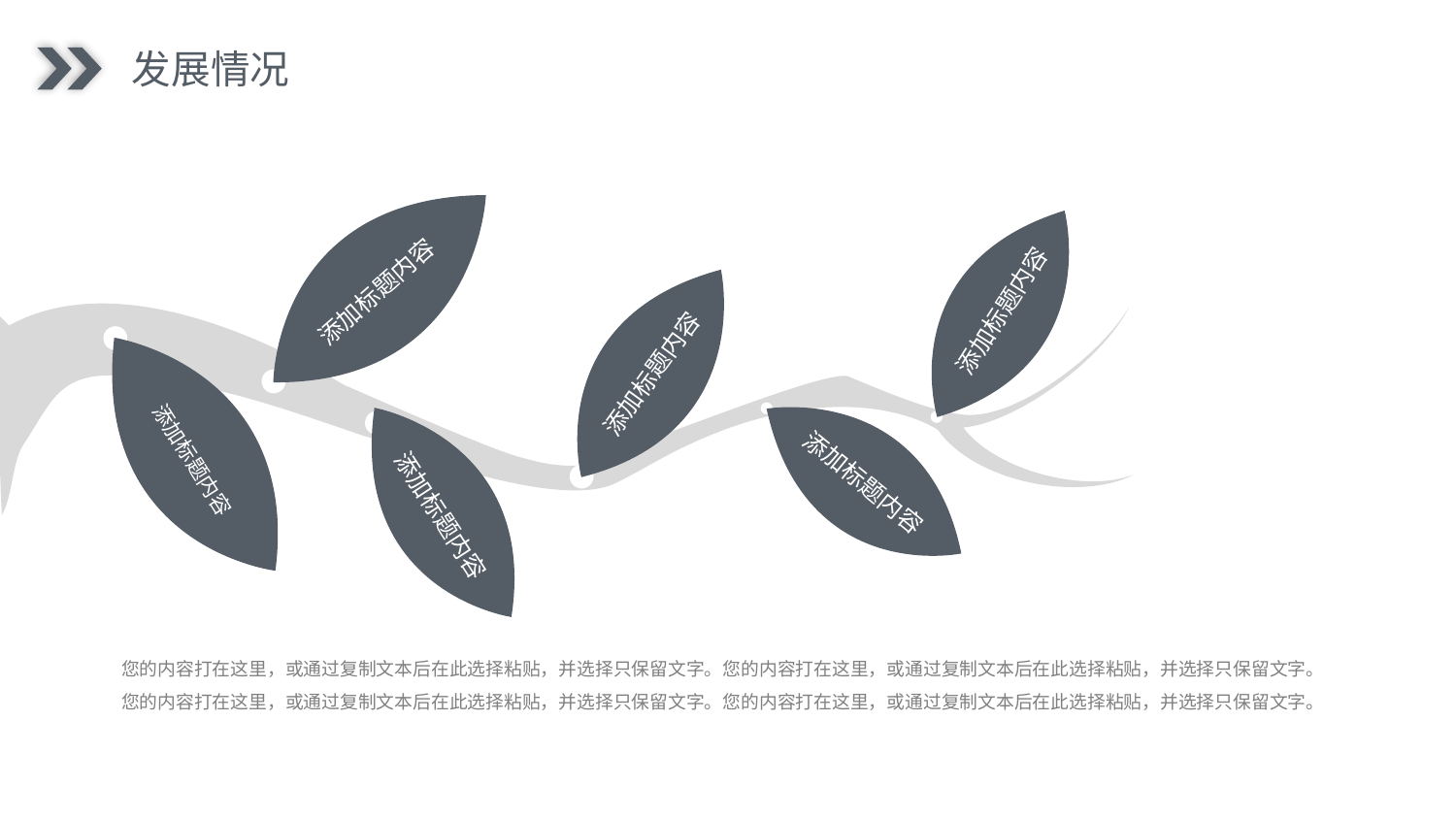

发展情况

添加标题内容

添加标题内容

添加标题内容

添加标题内容

添加标题内容

添加标题内容

您的内容打在这里，或通过复制文本后在此选择粘贴，并选择只保留文字。您的内容打在这里，或通过复制文本后在此选择粘贴，并选择只保留文字。您的内容打在这里，或通过复制文本后在此选择粘贴，并选择只保留文字。您的内容打在这里，或通过复制文本后在此选择粘贴，并选择只保留文字。